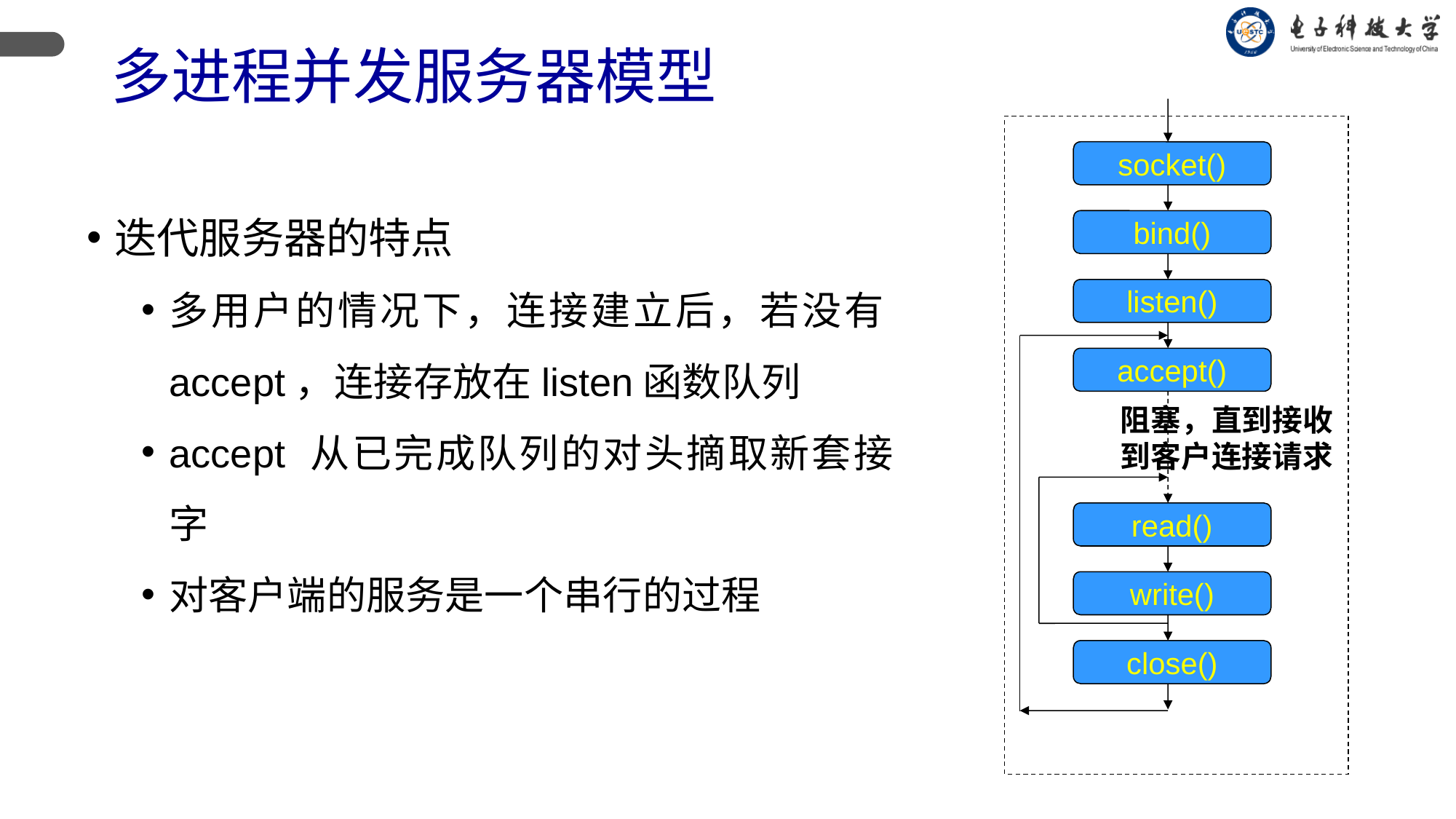

# 多进程并发服务器模型

socket()

bind()

listen()

accept()

阻塞，直到接收
到客户连接请求

read()

write()

close()

迭代服务器的特点
多用户的情况下，连接建立后，若没有accept，连接存放在listen函数队列
accept 从已完成队列的对头摘取新套接字
对客户端的服务是一个串行的过程